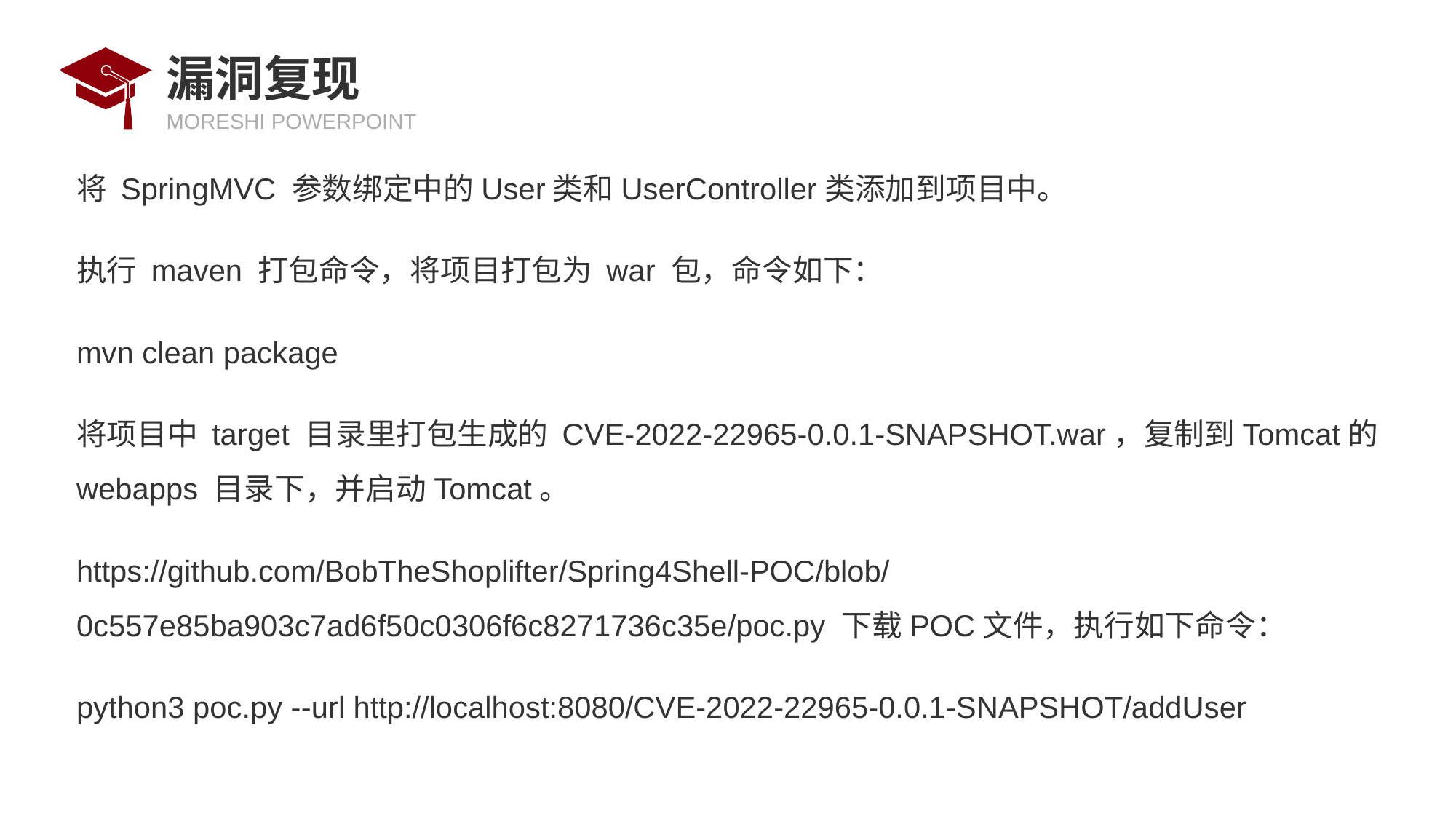

# 漏洞复现
将 SpringMVC 参数绑定中的User类和UserController类添加到项目中。
执行 maven 打包命令，将项目打包为 war 包，命令如下：
mvn clean package
将项目中 target 目录里打包生成的 CVE-2022-22965-0.0.1-SNAPSHOT.war，复制到Tomcat的 webapps 目录下，并启动Tomcat。
https://github.com/BobTheShoplifter/Spring4Shell-POC/blob/0c557e85ba903c7ad6f50c0306f6c8271736c35e/poc.py 下载POC文件，执行如下命令：
python3 poc.py --url http://localhost:8080/CVE-2022-22965-0.0.1-SNAPSHOT/addUser